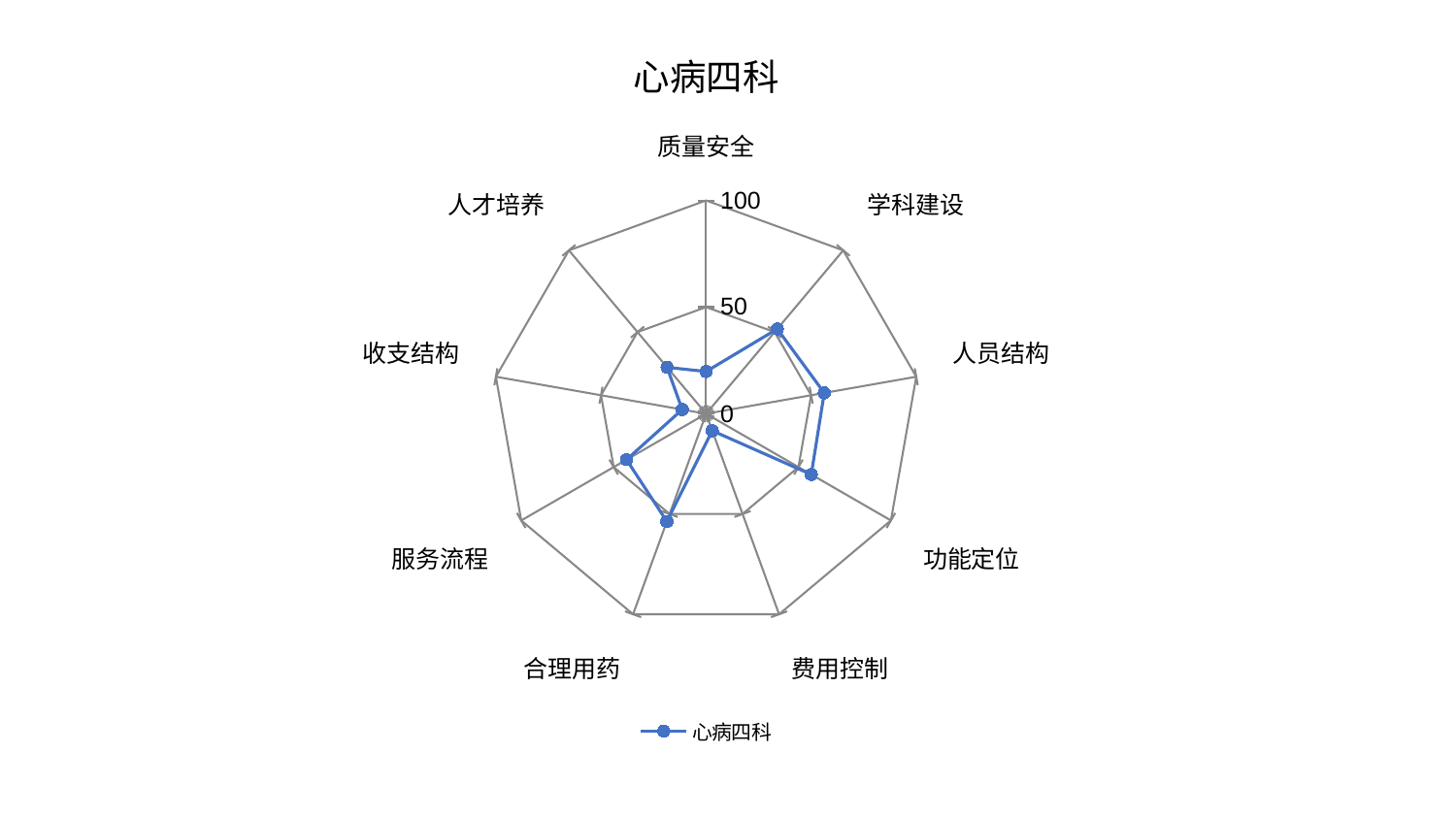

### Chart: 心病四科

| Category | 心病四科 |
|---|---|
| 质量安全 | 19.806852511139688 |
| 学科建设 | 51.927026824776846 |
| 人员结构 | 56.23916754561826 |
| 功能定位 | 56.92282691543496 |
| 费用控制 | 8.455035974500937 |
| 合理用药 | 53.7278531749557 |
| 服务流程 | 43.04733164759614 |
| 收支结构 | 11.361045999279165 |
| 人才培养 | 28.445962649007935 |
123